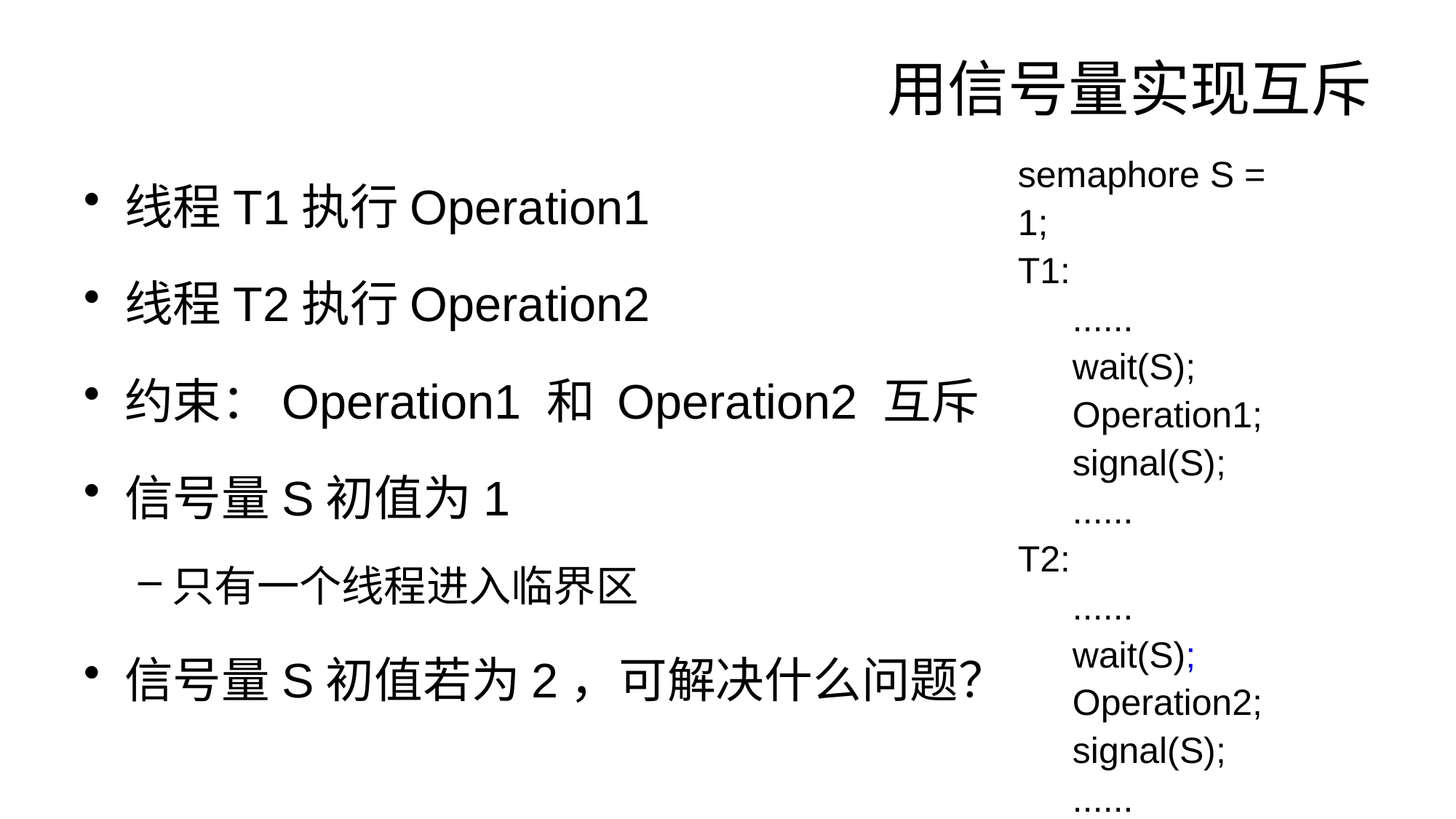

# 用信号量实现互斥
semaphore S = 1;
T1:
......
wait(S);
Operation1;
signal(S);
......
T2:
......
wait(S);
Operation2;
signal(S);
......
线程T1执行Operation1
线程T2执行Operation2
约束：Operation1 和 Operation2 互斥
信号量S初值为1
只有一个线程进入临界区
信号量S初值若为2，可解决什么问题？